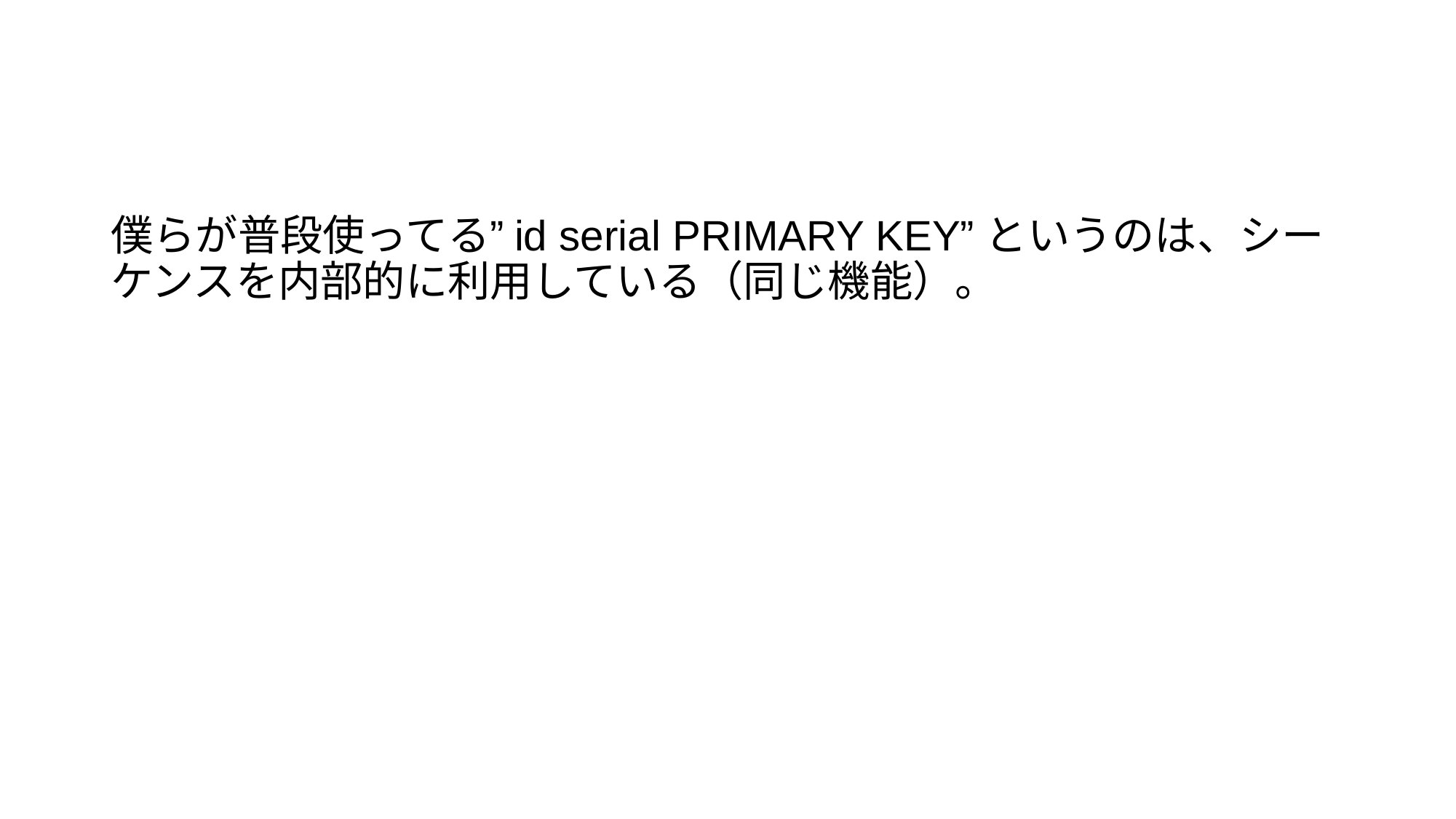

#
僕らが普段使ってる”id serial PRIMARY KEY”というのは、シーケンスを内部的に利用している（同じ機能）。